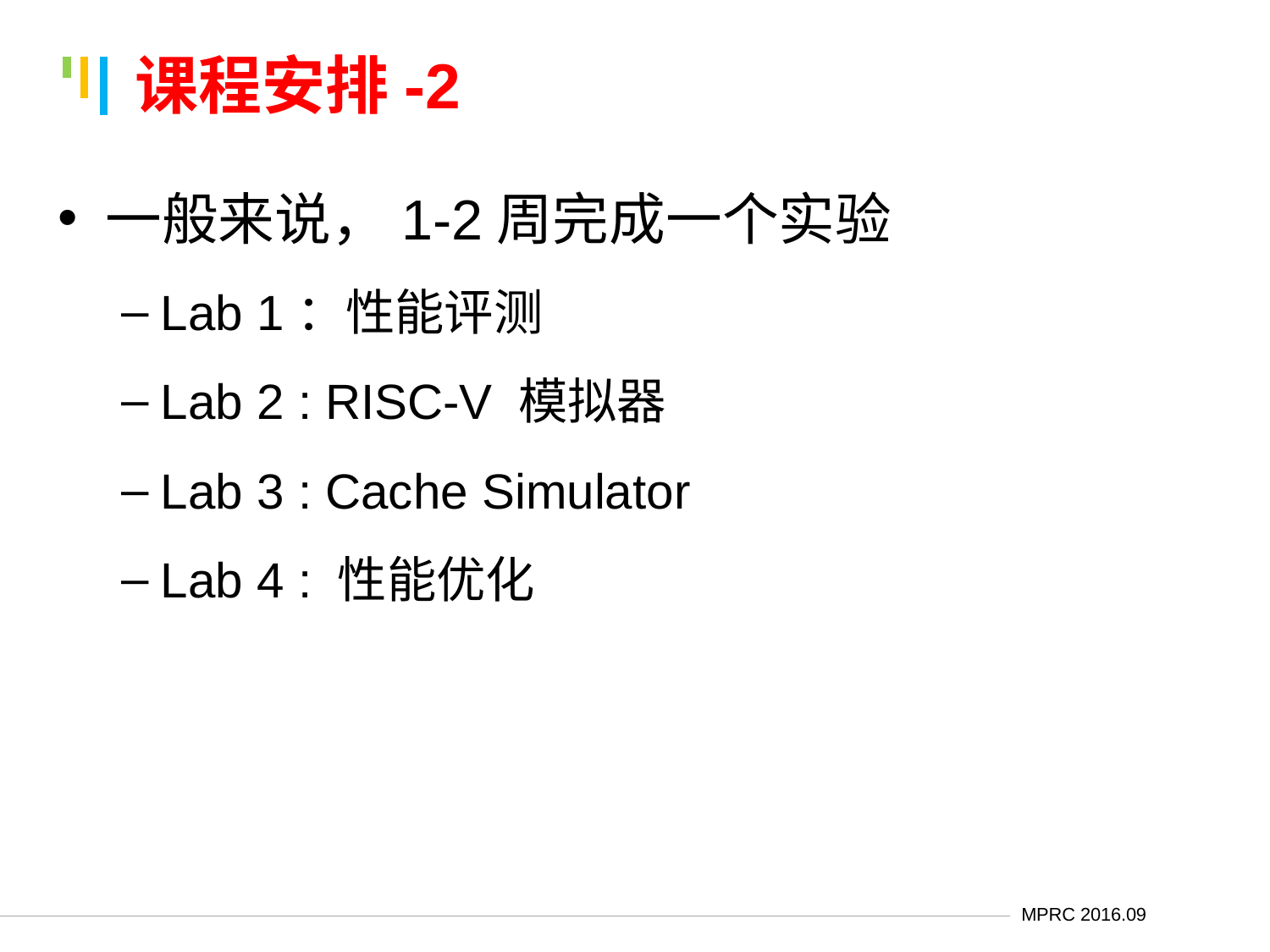

# 课程安排-2
一般来说，1-2周完成一个实验
Lab 1：性能评测
Lab 2 : RISC-V 模拟器
Lab 3 : Cache Simulator
Lab 4 : 性能优化